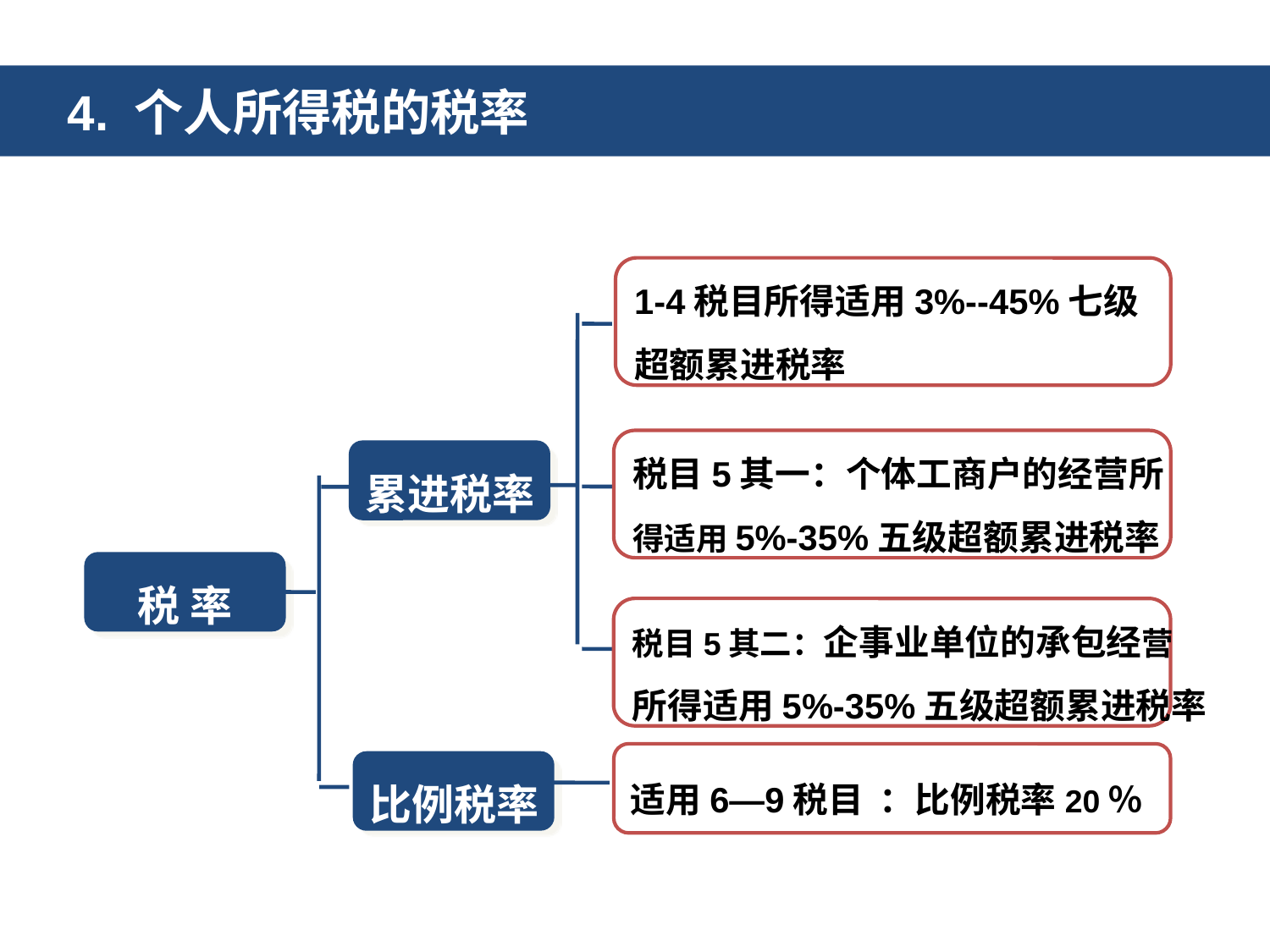

4. 个人所得税的税率
1-4税目所得适用3%--45%七级
超额累进税率

税目5其一：个体工商户的经营所
得适用5%-35%五级超额累进税率
累进税率

税 率

税目5其二：企事业单位的承包经营
所得适用5%-35%五级超额累进税率

适用6—9税目  ：比例税率20％
比例税率